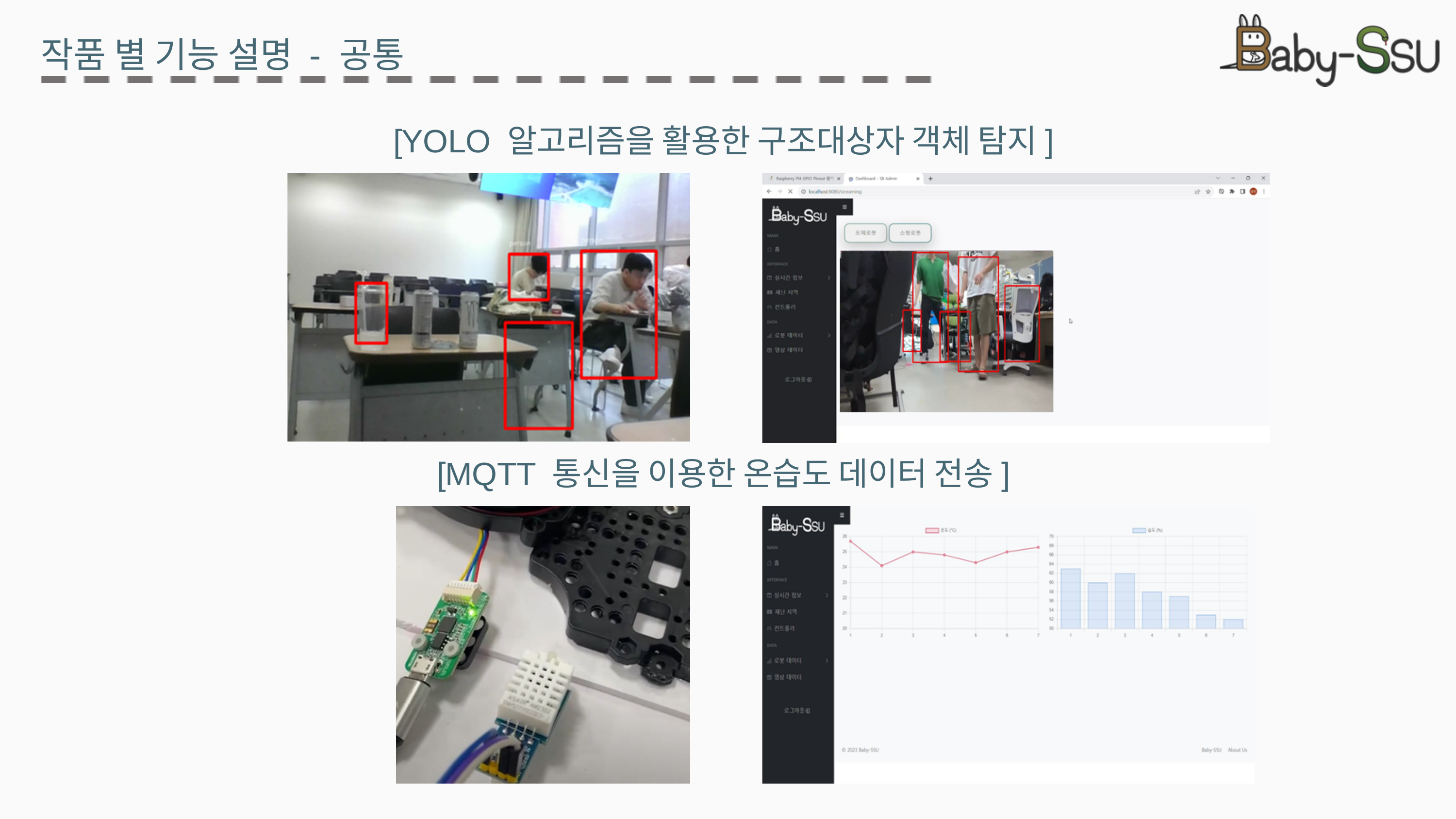

작품 별 기능 설명 - 공통

[YOLO 알고리즘을 활용한 구조대상자 객체 탐지]

[MQTT 통신을 이용한 온습도 데이터 전송]